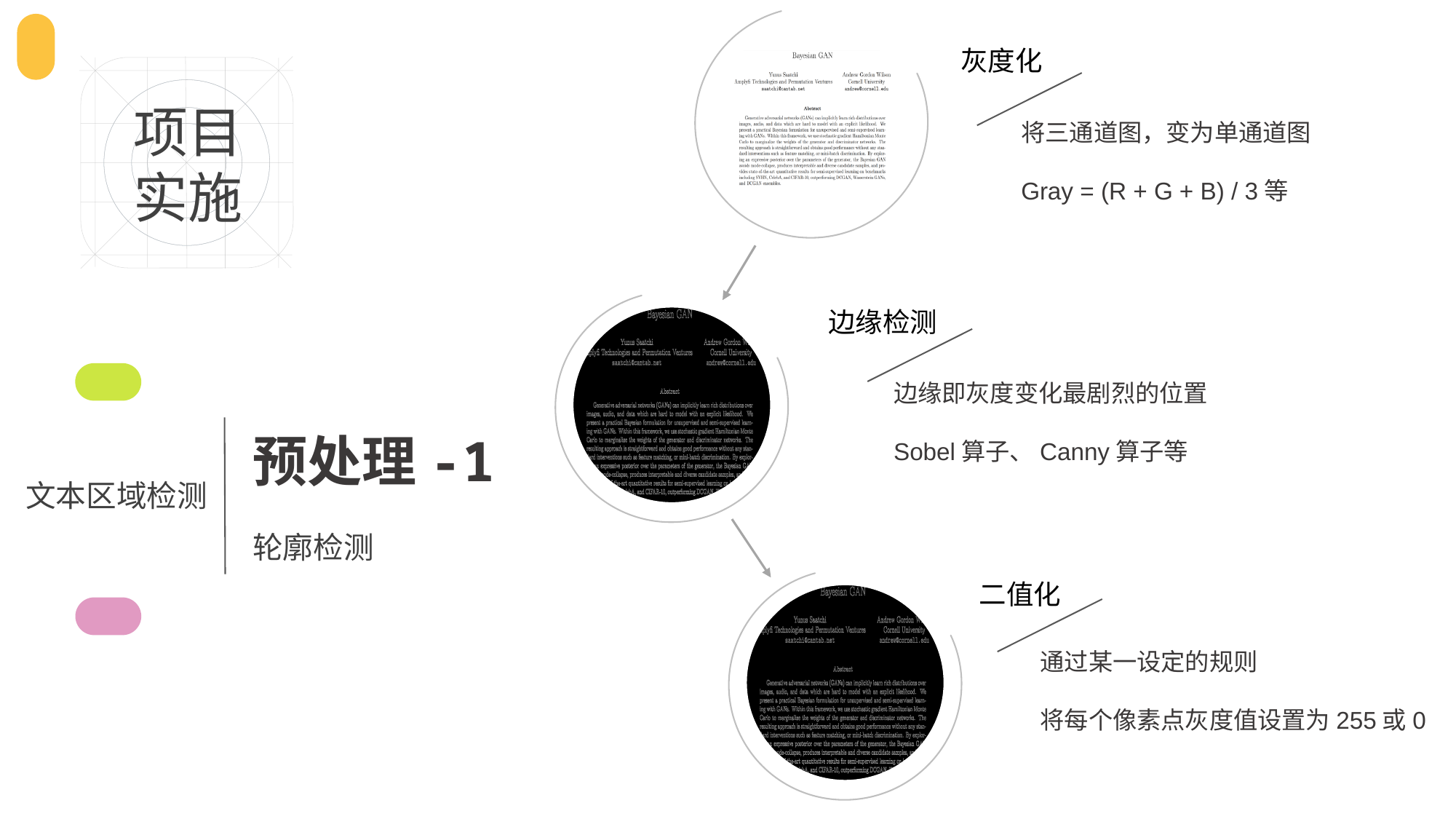

灰度化

项目
实施

将三通道图，变为单通道图

Gray = (R + G + B) / 3等

边缘检测

边缘即灰度变化最剧烈的位置

Sobel算子、Canny算子等
预处理-1

轮廓检测
文本区域检测

二值化

通过某一设定的规则

将每个像素点灰度值设置为255或0